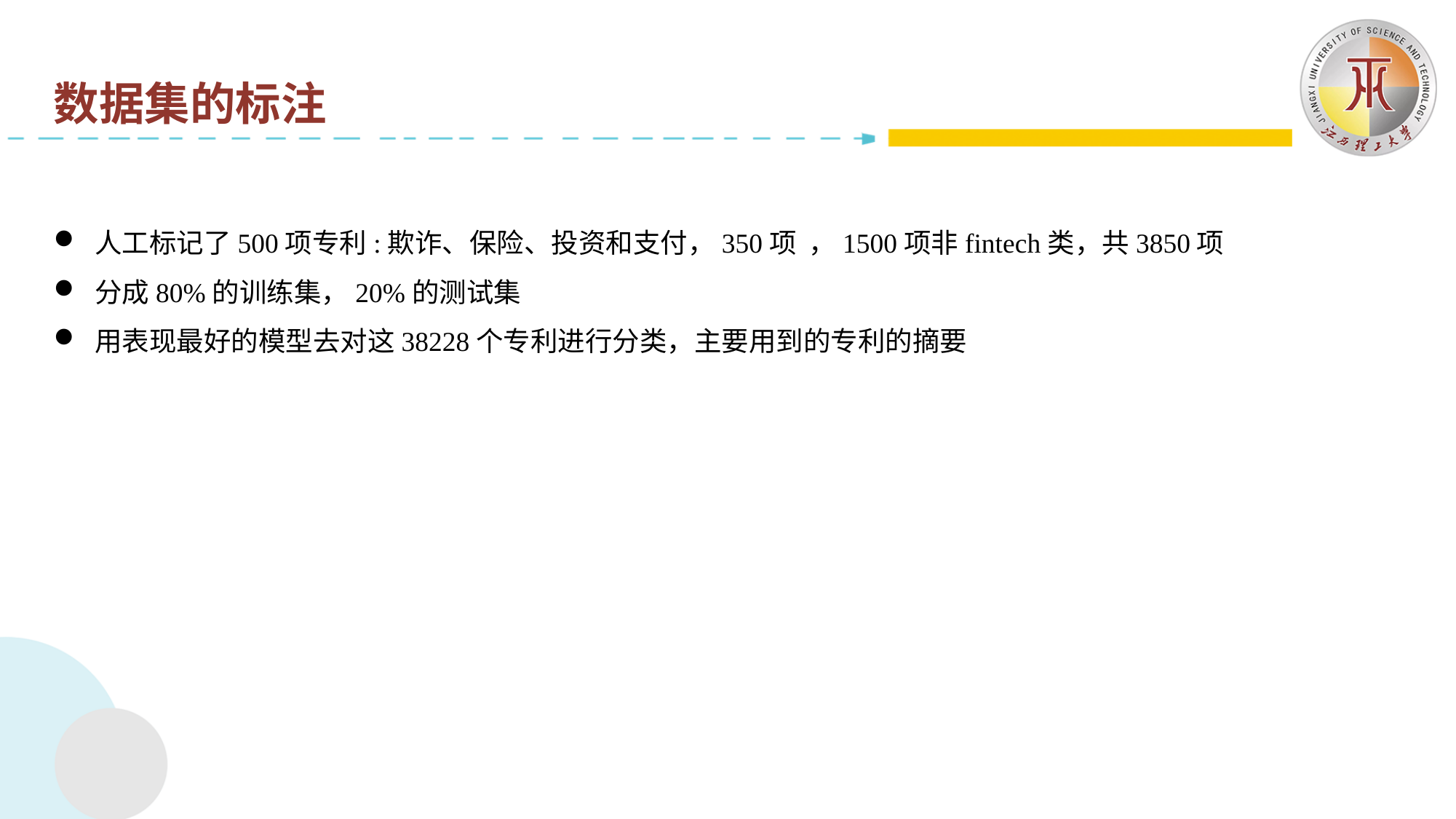

数据集的标注
人工标记了500项专利:欺诈、保险、投资和支付，350项  ，1500项非fintech类，共3850项
分成80%的训练集，20%的测试集
用表现最好的模型去对这38228个专利进行分类，主要用到的专利的摘要